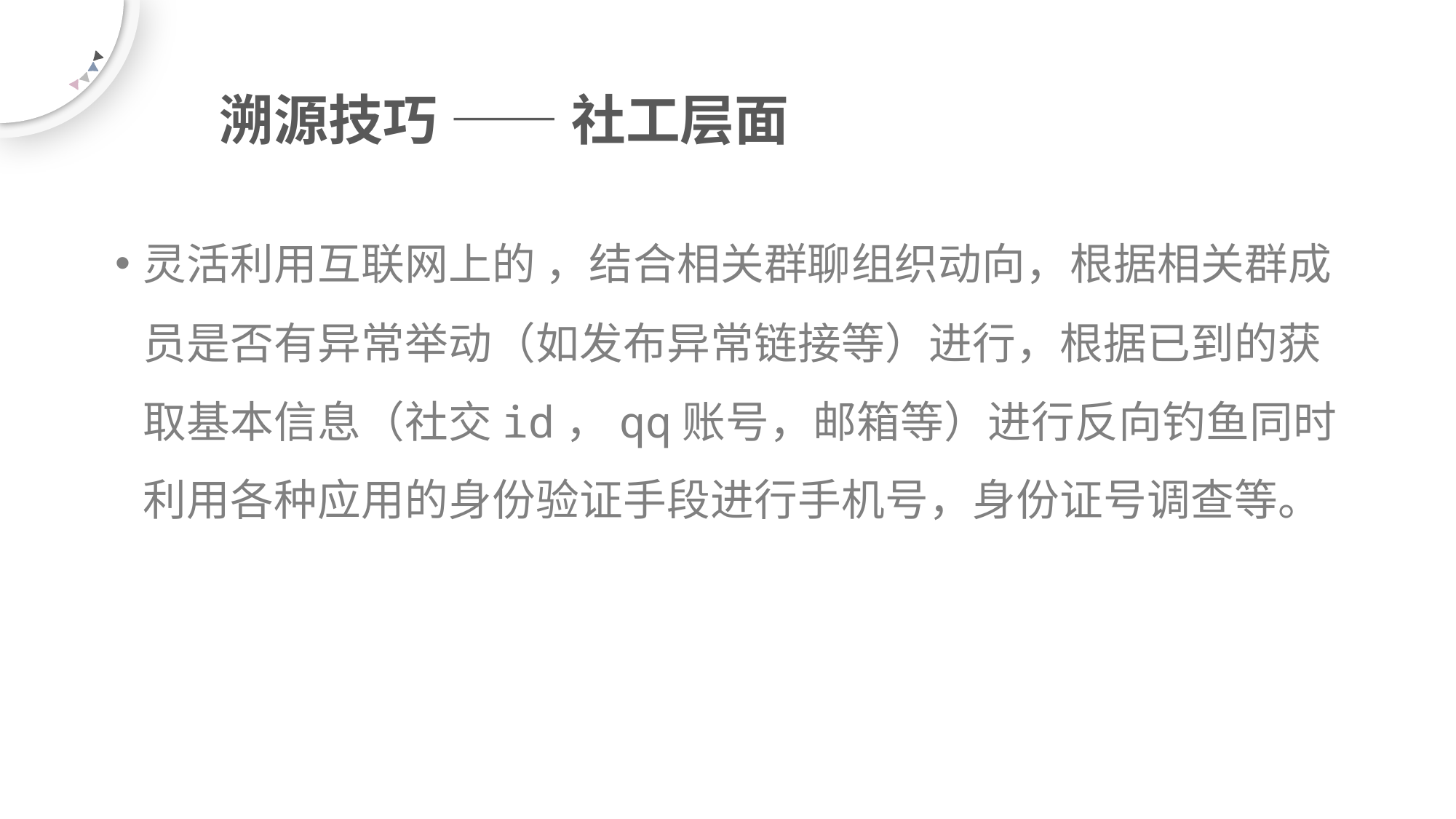

溯源技巧 —— 社工层面
灵活利用互联网上的 ，结合相关群聊组织动向，根据相关群成员是否有异常举动（如发布异常链接等）进行，根据已到的获取基本信息（社交id，qq账号，邮箱等）进行反向钓鱼同时利用各种应用的身份验证手段进行手机号，身份证号调查等。